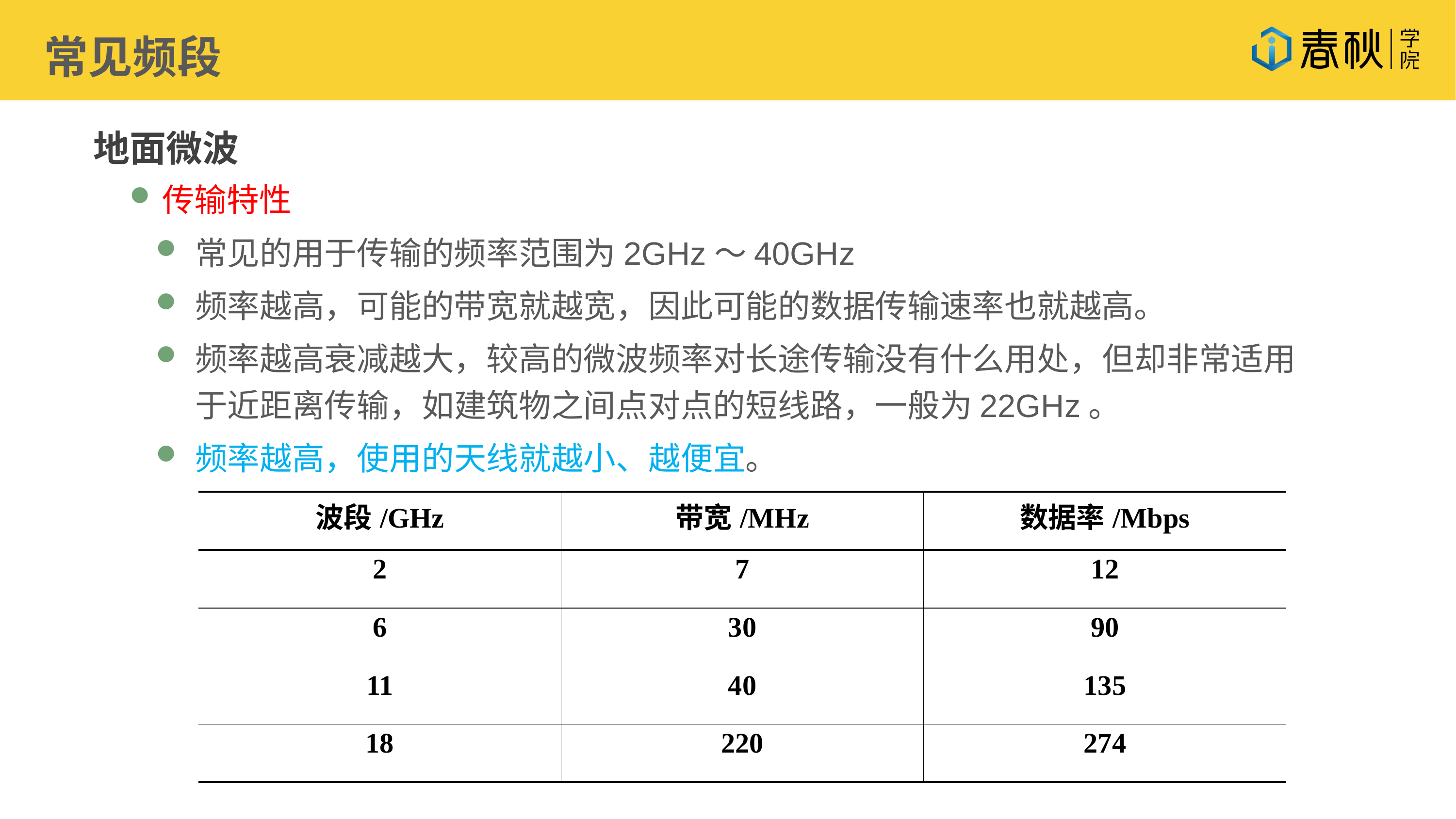

常见频段
地面微波
传输特性
常见的用于传输的频率范围为2GHz～40GHz
频率越高，可能的带宽就越宽，因此可能的数据传输速率也就越高。
频率越高衰减越大，较高的微波频率对长途传输没有什么用处，但却非常适用于近距离传输，如建筑物之间点对点的短线路，一般为22GHz。
频率越高，使用的天线就越小、越便宜。
| 波段/GHz | 带宽/MHz | 数据率/Mbps |
| --- | --- | --- |
| 2 | 7 | 12 |
| 6 | 30 | 90 |
| 11 | 40 | 135 |
| 18 | 220 | 274 |